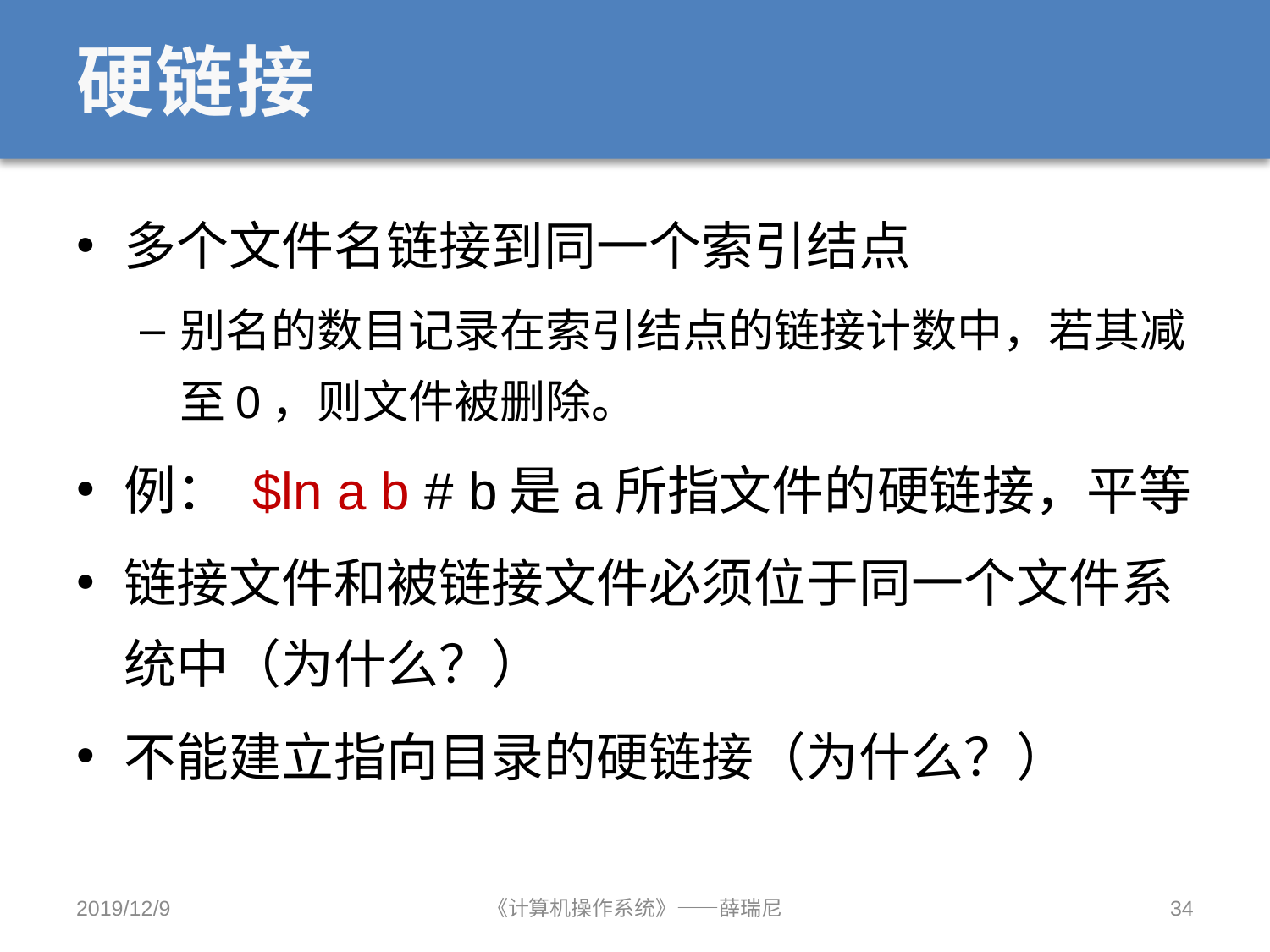

# 硬链接
多个文件名链接到同一个索引结点
别名的数目记录在索引结点的链接计数中，若其减至0，则文件被删除。
例： $ln a b # b是a所指文件的硬链接，平等
链接文件和被链接文件必须位于同一个文件系统中（为什么？）
不能建立指向目录的硬链接（为什么？）

2019/12/9
《计算机操作系统》——薛瑞尼
34